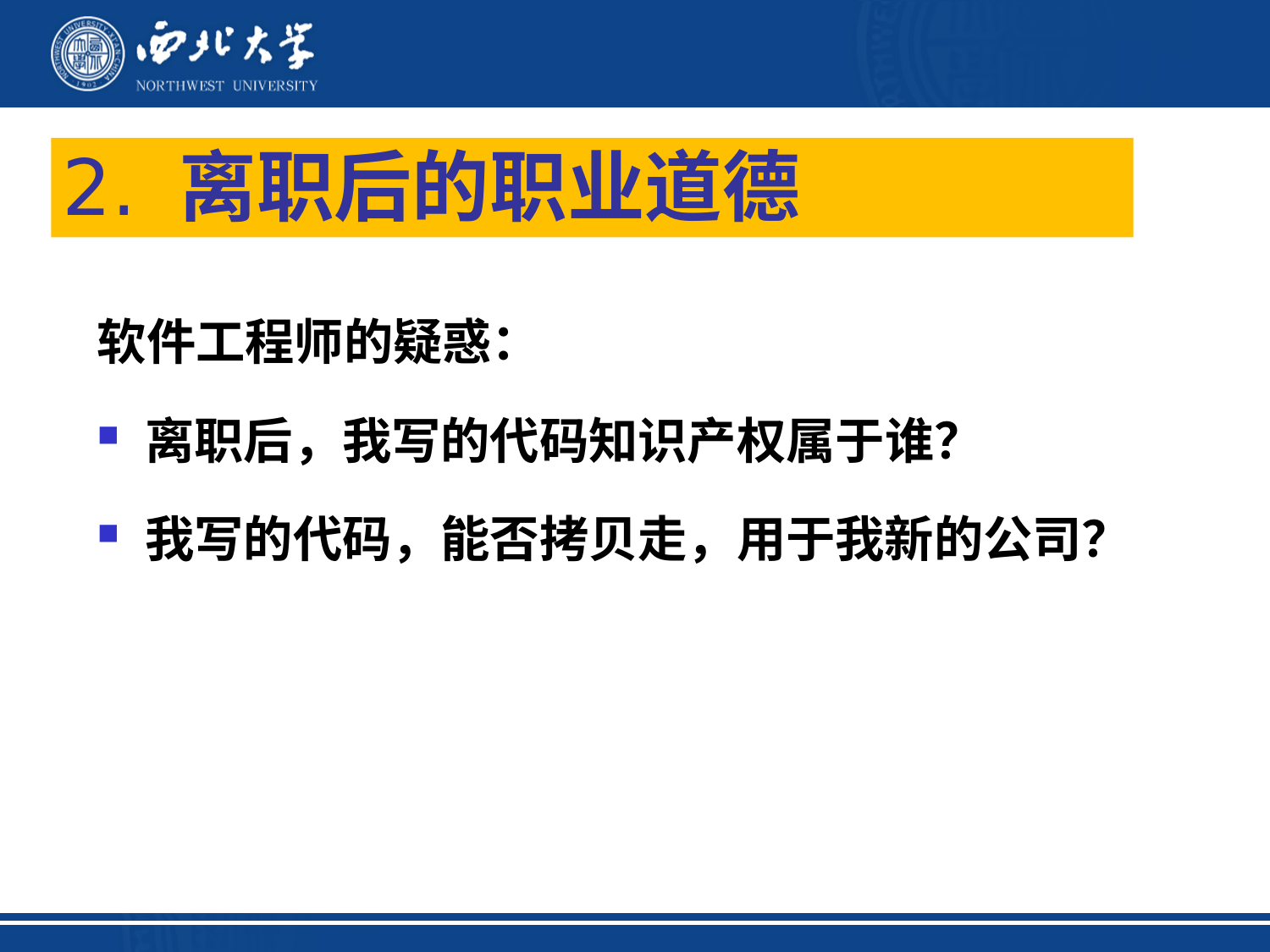

# 2. 离职后的职业道德
软件工程师的疑惑：
离职后，我写的代码知识产权属于谁？
我写的代码，能否拷贝走，用于我新的公司？